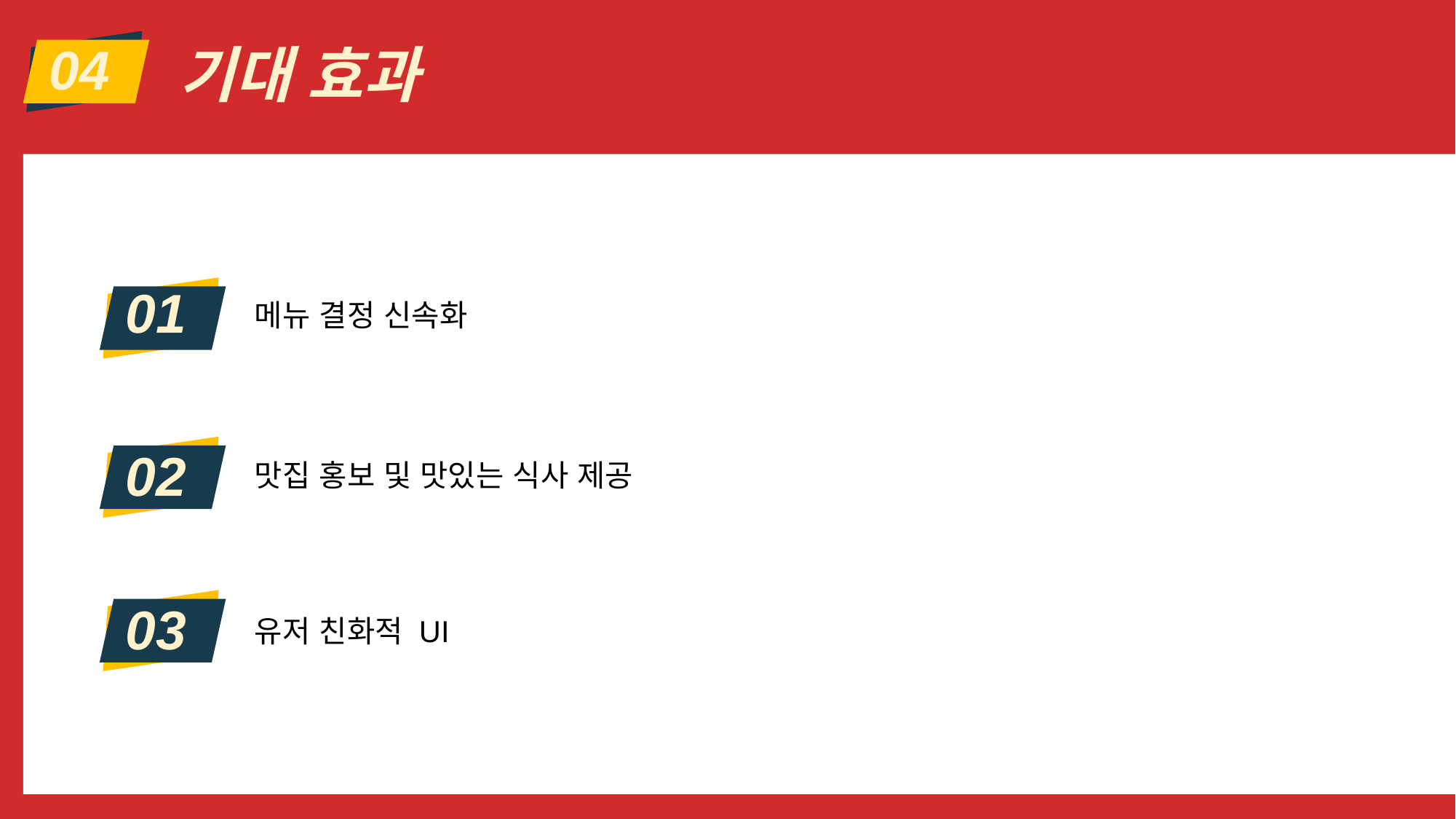

04
기대 효과

01

메뉴 결정 신속화
02

맛집 홍보 및 맛있는 식사 제공
03

유저 친화적 UI